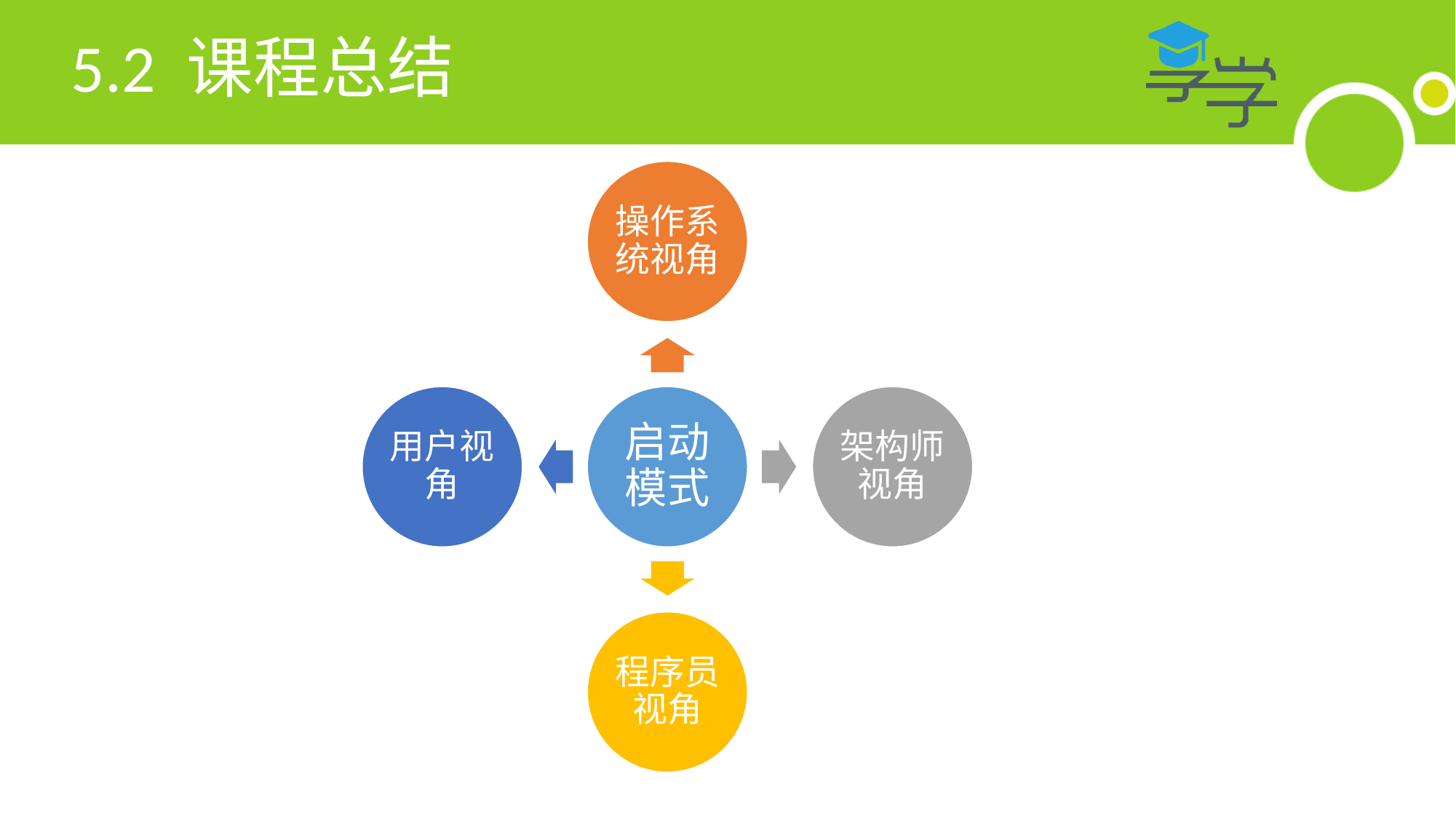

# 5.2 课程总结
启动模式

操作系统视角

架构师视角

程序员视角

用户视角